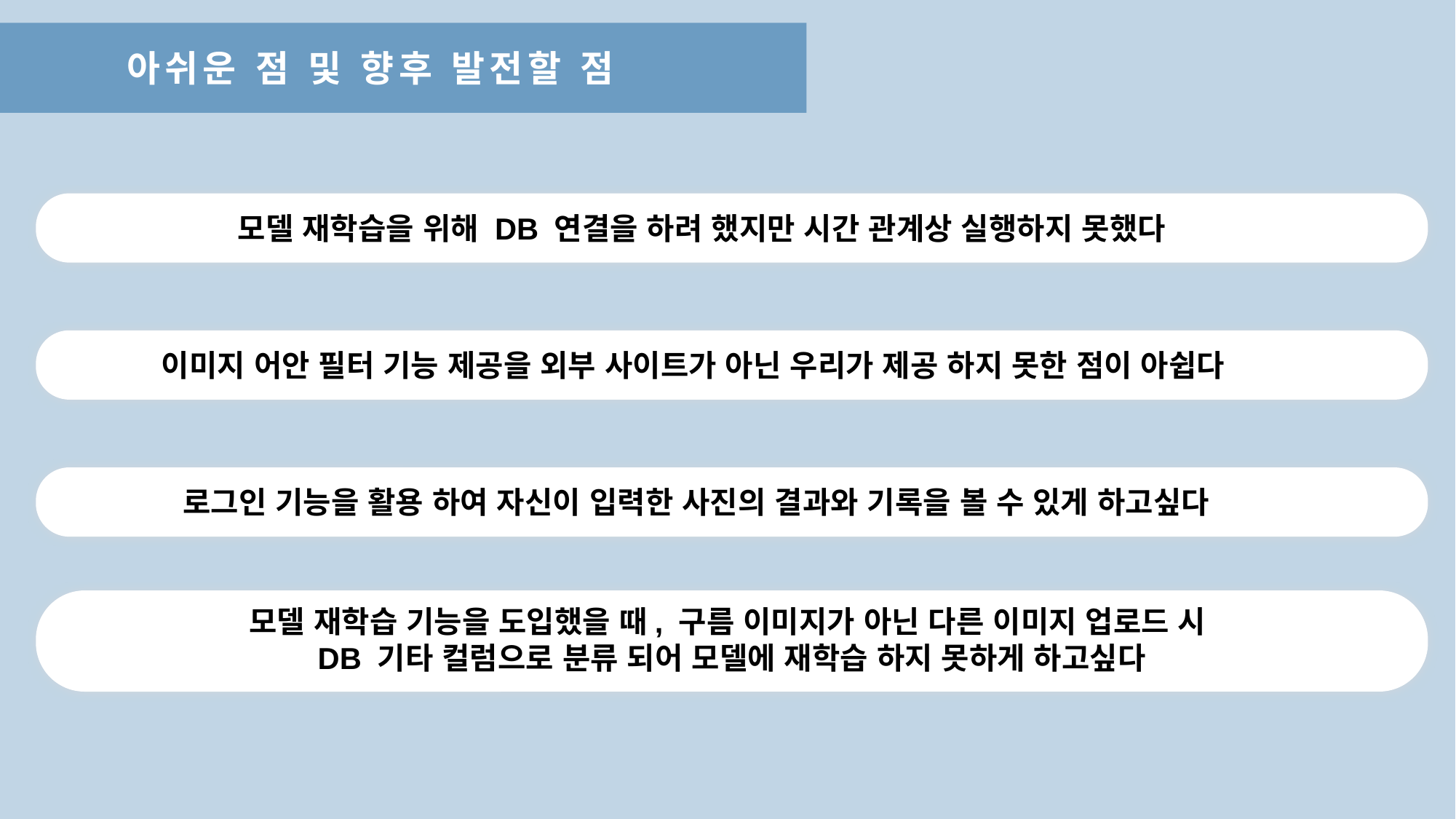

아쉬운 점 및 향후 발전할 점

모델 재학습을 위해 DB 연결을 하려 했지만 시간 관계상 실행하지 못했다

이미지 어안 필터 기능 제공을 외부 사이트가 아닌 우리가 제공 하지 못한 점이 아쉽다

로그인 기능을 활용 하여 자신이 입력한 사진의 결과와 기록을 볼 수 있게 하고싶다

모델 재학습 기능을 도입했을 때, 구름 이미지가 아닌 다른 이미지 업로드 시
DB 기타 컬럼으로 분류 되어 모델에 재학습 하지 못하게 하고싶다